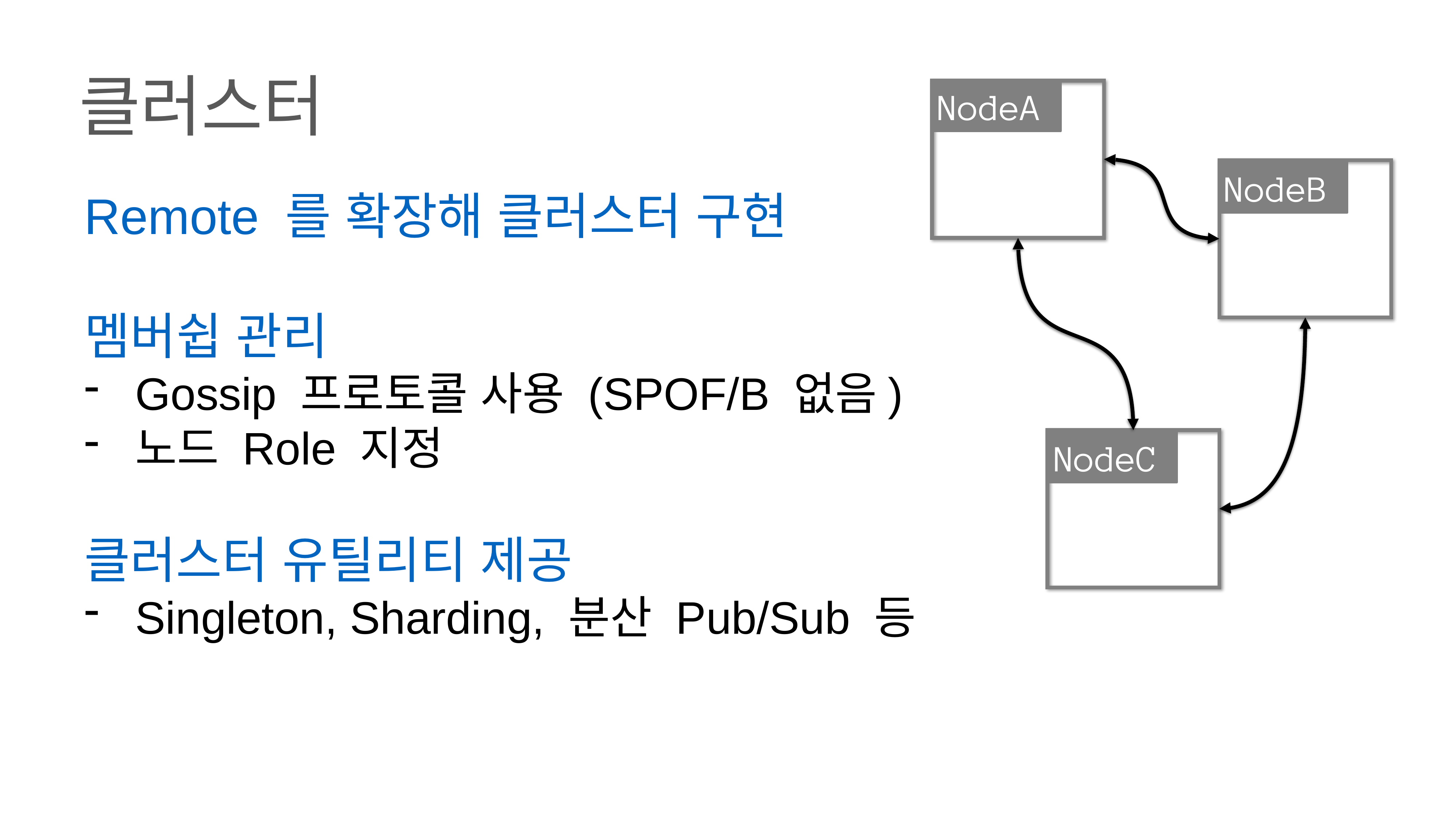

클러스터
NodeA

NodeB
Remote 를 확장해 클러스터 구현

멤버쉽 관리
Gossip 프로토콜 사용 (SPOF/B 없음)
노드 Role 지정

클러스터 유틸리티 제공
Singleton, Sharding, 분산 Pub/Sub 등

NodeC